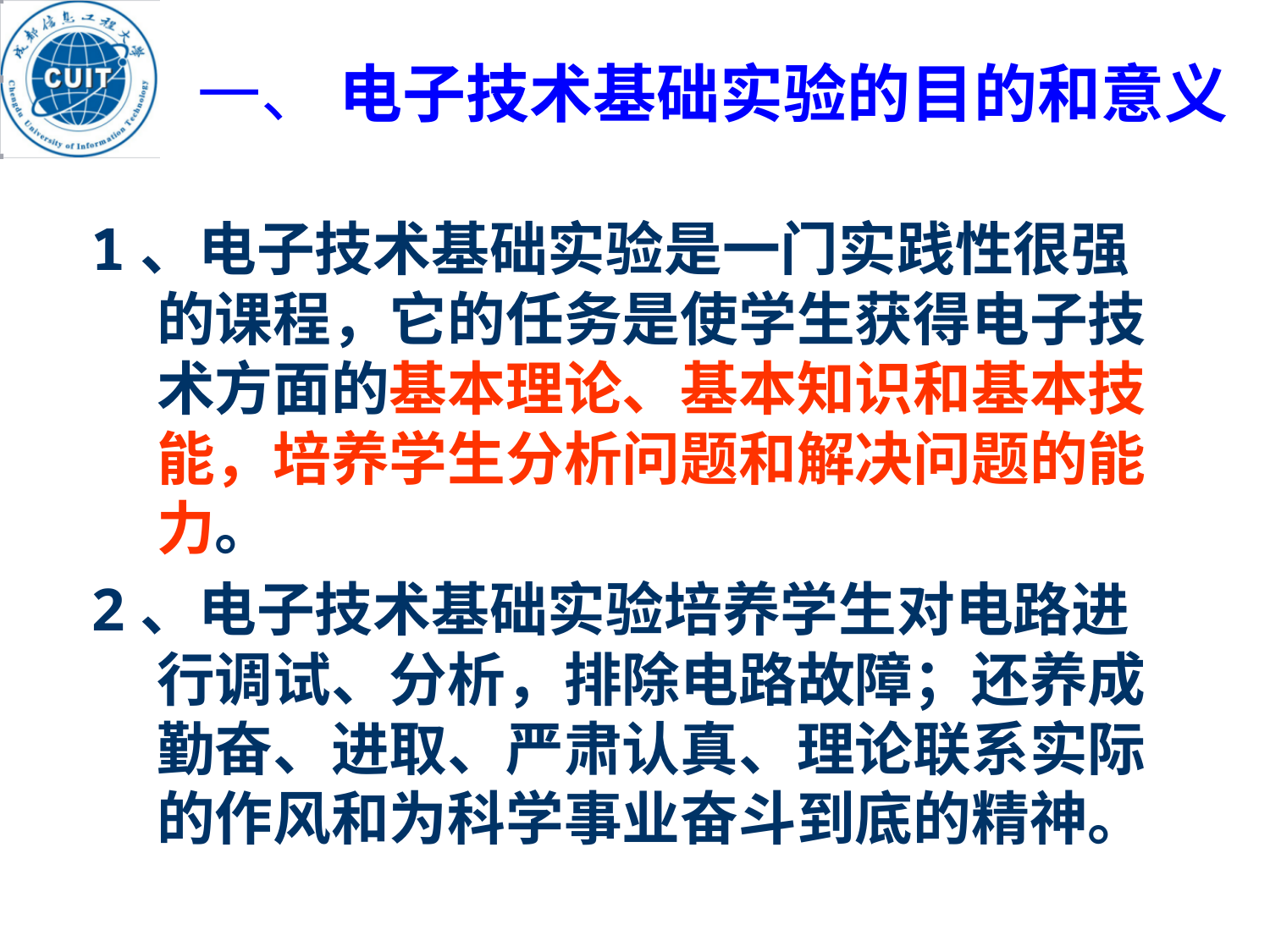

# 一、 电子技术基础实验的目的和意义
1、电子技术基础实验是一门实践性很强的课程，它的任务是使学生获得电子技术方面的基本理论、基本知识和基本技能，培养学生分析问题和解决问题的能力。
2、电子技术基础实验培养学生对电路进行调试、分析，排除电路故障；还养成勤奋、进取、严肃认真、理论联系实际的作风和为科学事业奋斗到底的精神。